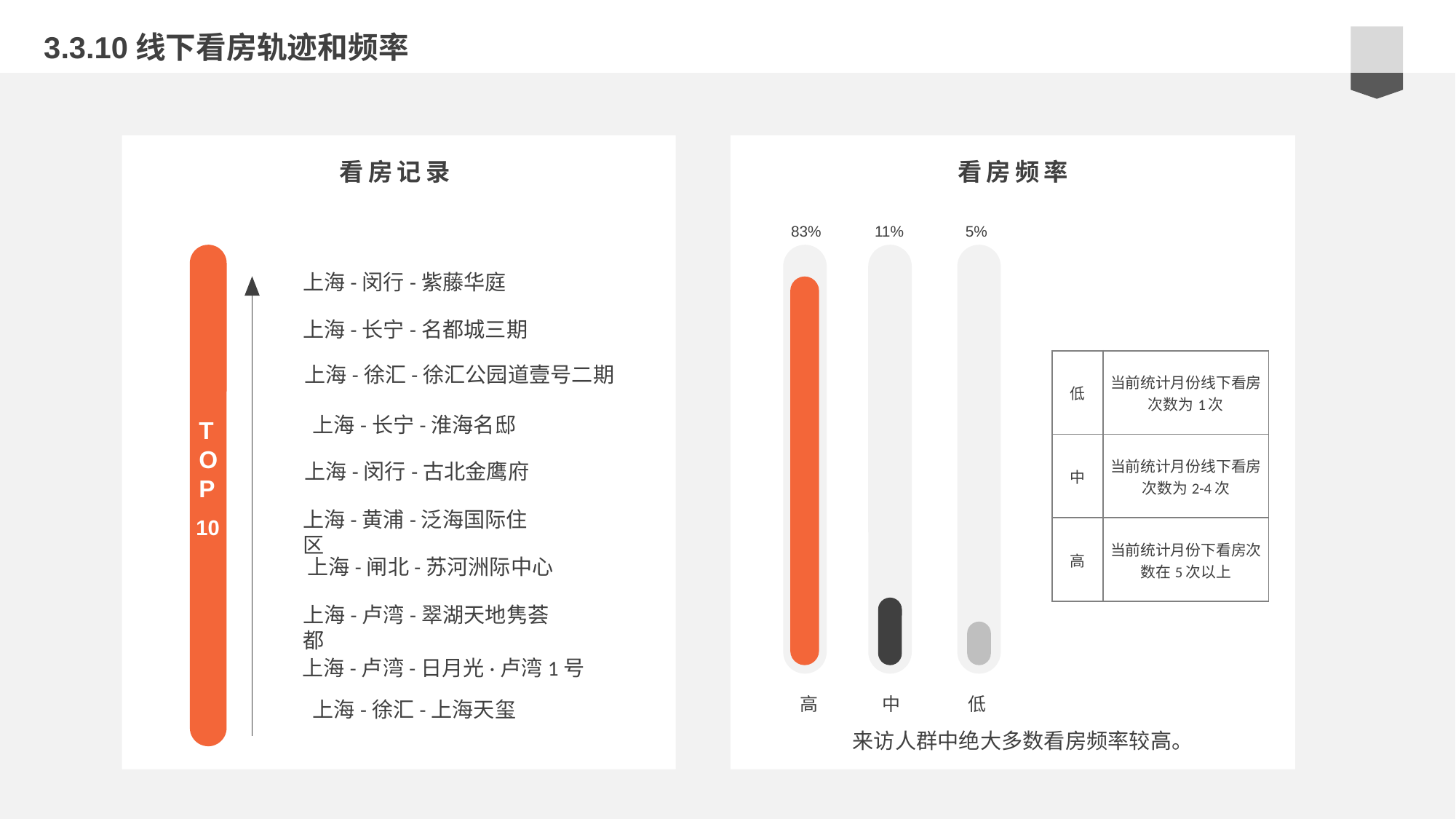

3.3.10线下看房轨迹和频率
81

看房记录
看房频率
83%
11%
5%

上海-闵行-紫藤华庭

上海-长宁-名都城三期
上海-徐汇-徐汇公园道壹号二期
| 低 | 当前统计月份线下看房次数为1次 |
| --- | --- |
| 中 | 当前统计月份线下看房次数为2-4次 |
| 高 | 当前统计月份下看房次数在5次以上 |
 上海-长宁-淮海名邸
TOP
上海-闵行-古北金鹰府
上海-黄浦-泛海国际住区
10
上海-闸北-苏河洲际中心
上海-卢湾-翠湖天地隽荟都
上海-卢湾-日月光·卢湾1号
高
中
低
 上海-徐汇-上海天玺
来访人群中绝大多数看房频率较高。